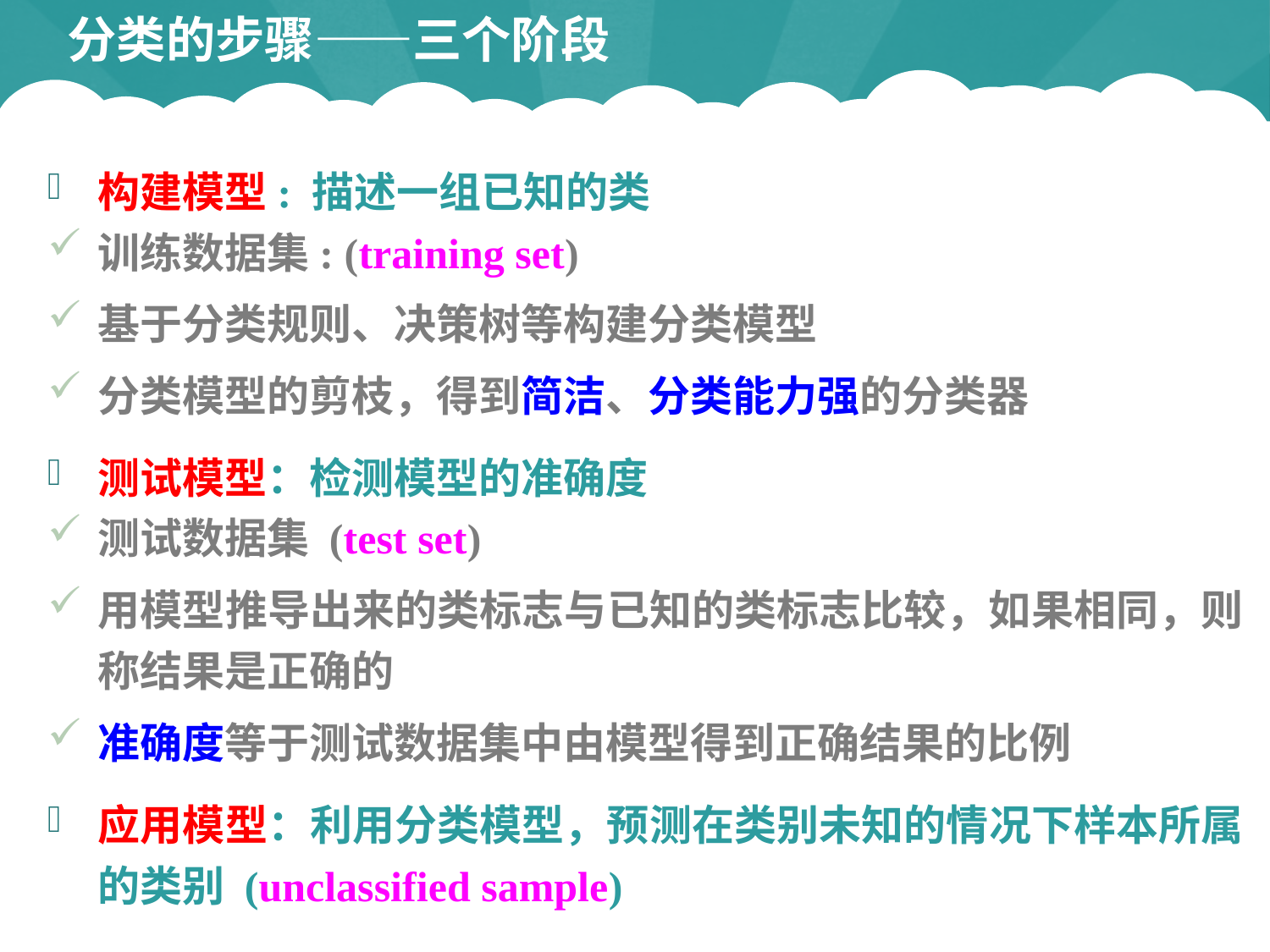

# 分类的步骤——三个阶段
构建模型: 描述一组已知的类
训练数据集: (training set)
基于分类规则、决策树等构建分类模型
分类模型的剪枝，得到简洁、分类能力强的分类器
测试模型：检测模型的准确度
测试数据集 (test set)
用模型推导出来的类标志与已知的类标志比较，如果相同，则称结果是正确的
准确度等于测试数据集中由模型得到正确结果的比例
应用模型：利用分类模型，预测在类别未知的情况下样本所属的类别 (unclassified sample)